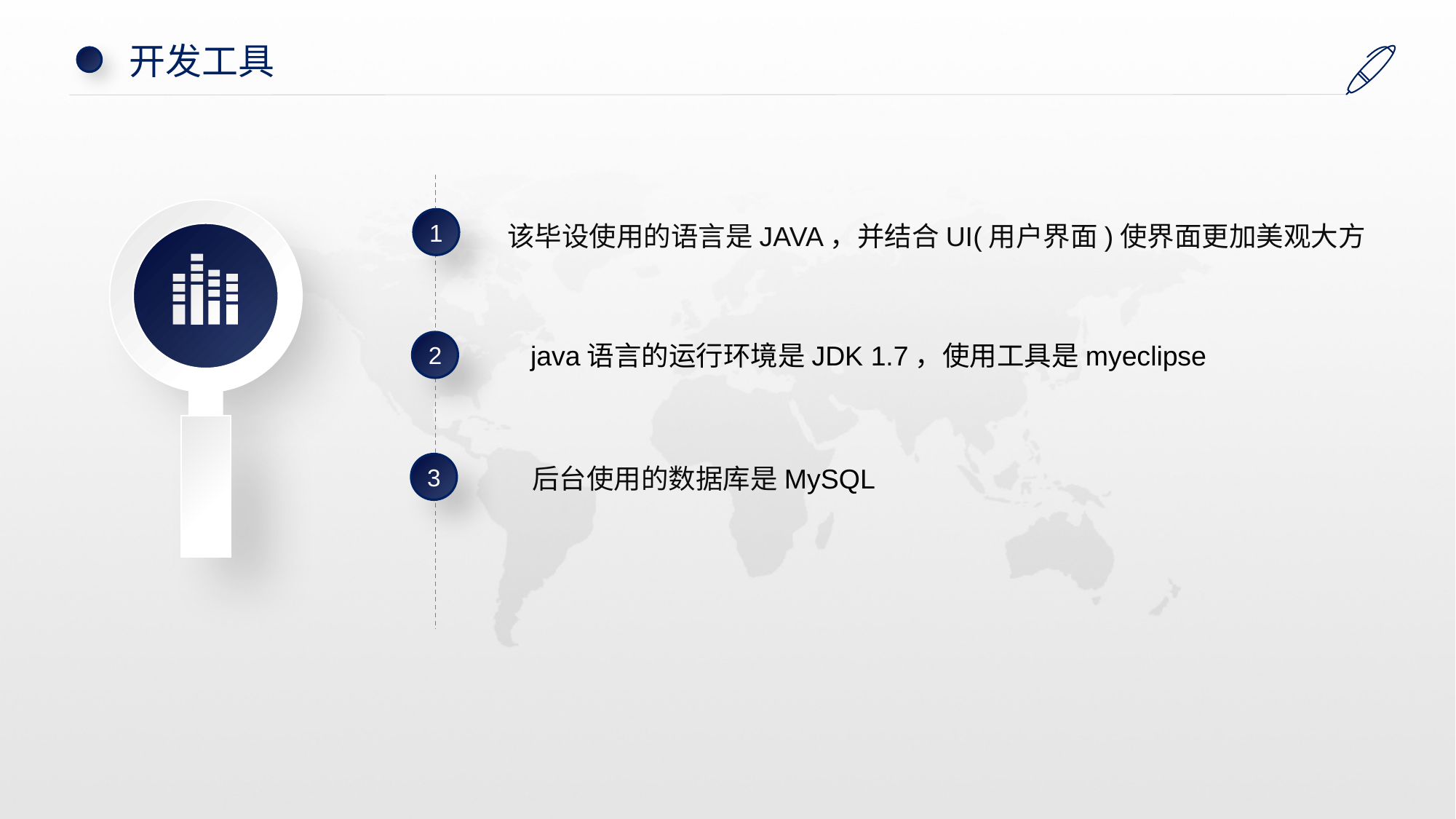

开发工具

1
该毕设使用的语言是JAVA，并结合UI(用户界面)使界面更加美观大方

2
java语言的运行环境是JDK 1.7，使用工具是myeclipse

3
后台使用的数据库是MySQL